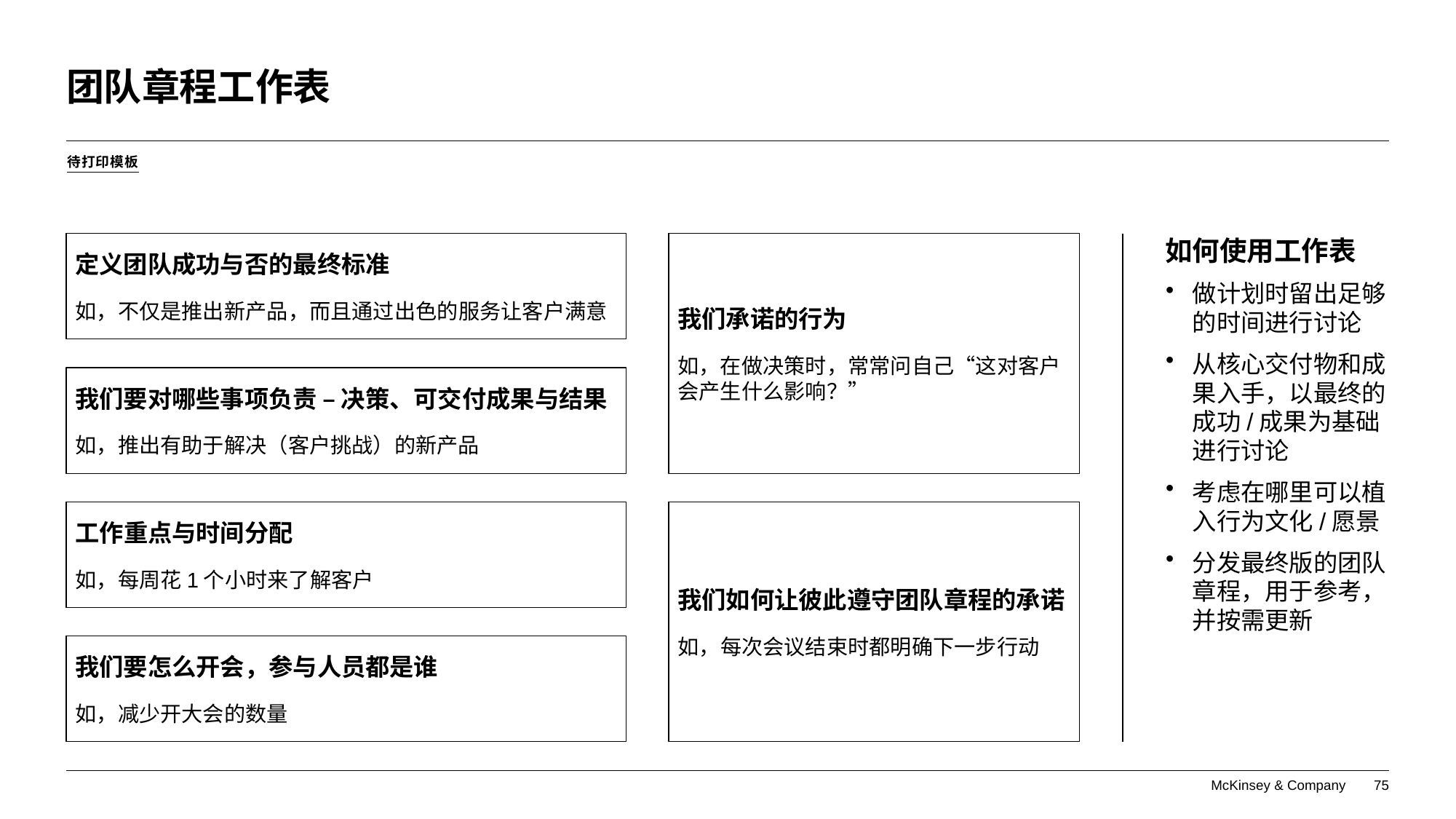

# 团队章程工作表

待打印模板
定义团队成功与否的最终标准
如，不仅是推出新产品，而且通过出色的服务让客户满意
我们承诺的行为
如，在做决策时，常常问自己“这对客户会产生什么影响？”
如何使用工作表
做计划时留出足够的时间进行讨论
从核心交付物和成果入手，以最终的成功/成果为基础进行讨论
考虑在哪里可以植入行为文化/愿景
分发最终版的团队章程，用于参考，并按需更新
我们要对哪些事项负责 – 决策、可交付成果与结果
如，推出有助于解决（客户挑战）的新产品
工作重点与时间分配
如，每周花1个小时来了解客户
我们如何让彼此遵守团队章程的承诺
如，每次会议结束时都明确下一步行动
我们要怎么开会，参与人员都是谁
如，减少开大会的数量